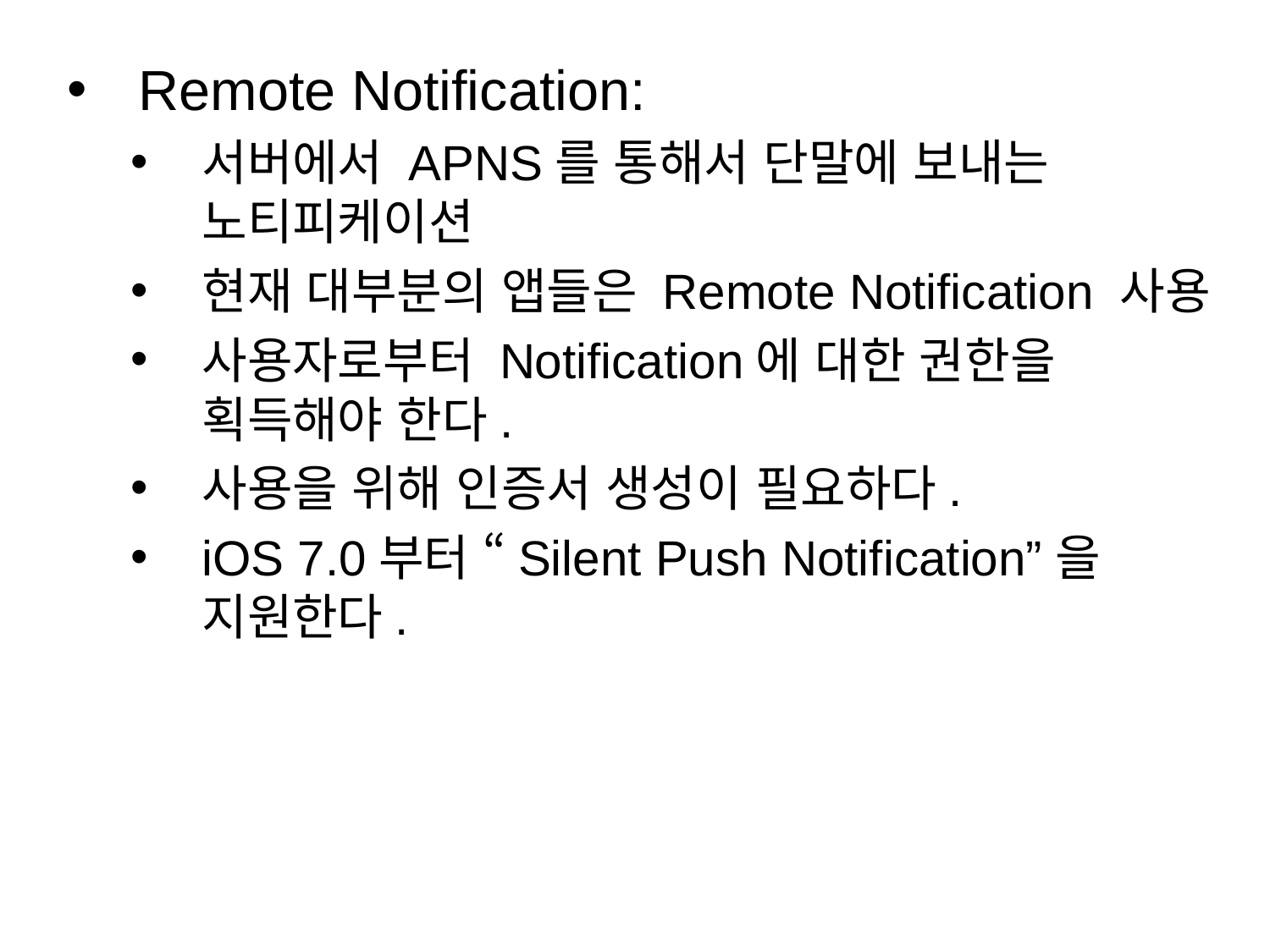

Remote Notification:
서버에서 APNS를 통해서 단말에 보내는 노티피케이션
현재 대부분의 앱들은 Remote Notification 사용
사용자로부터 Notification에 대한 권한을 획득해야 한다.
사용을 위해 인증서 생성이 필요하다.
iOS 7.0부터 “Silent Push Notification”을 지원한다.